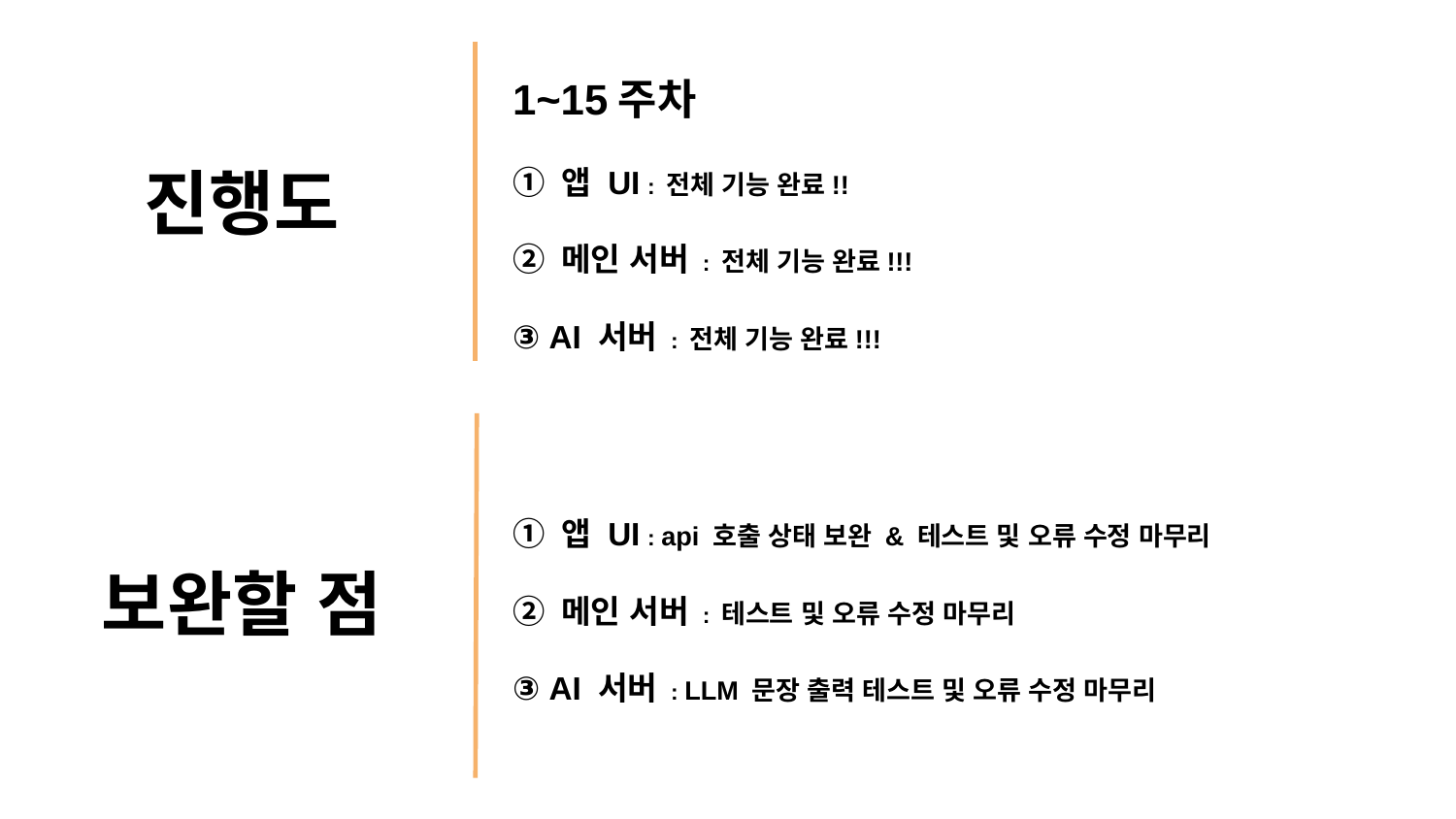

1~15주차
① 앱 UI : 전체 기능 완료!!
② 메인 서버 : 전체 기능 완료!!!
③ AI 서버 : 전체 기능 완료!!!
진행도
① 앱 UI : api 호출 상태 보완 & 테스트 및 오류 수정 마무리
② 메인 서버 : 테스트 및 오류 수정 마무리
③ AI 서버 : LLM 문장 출력 테스트 및 오류 수정 마무리
보완할 점